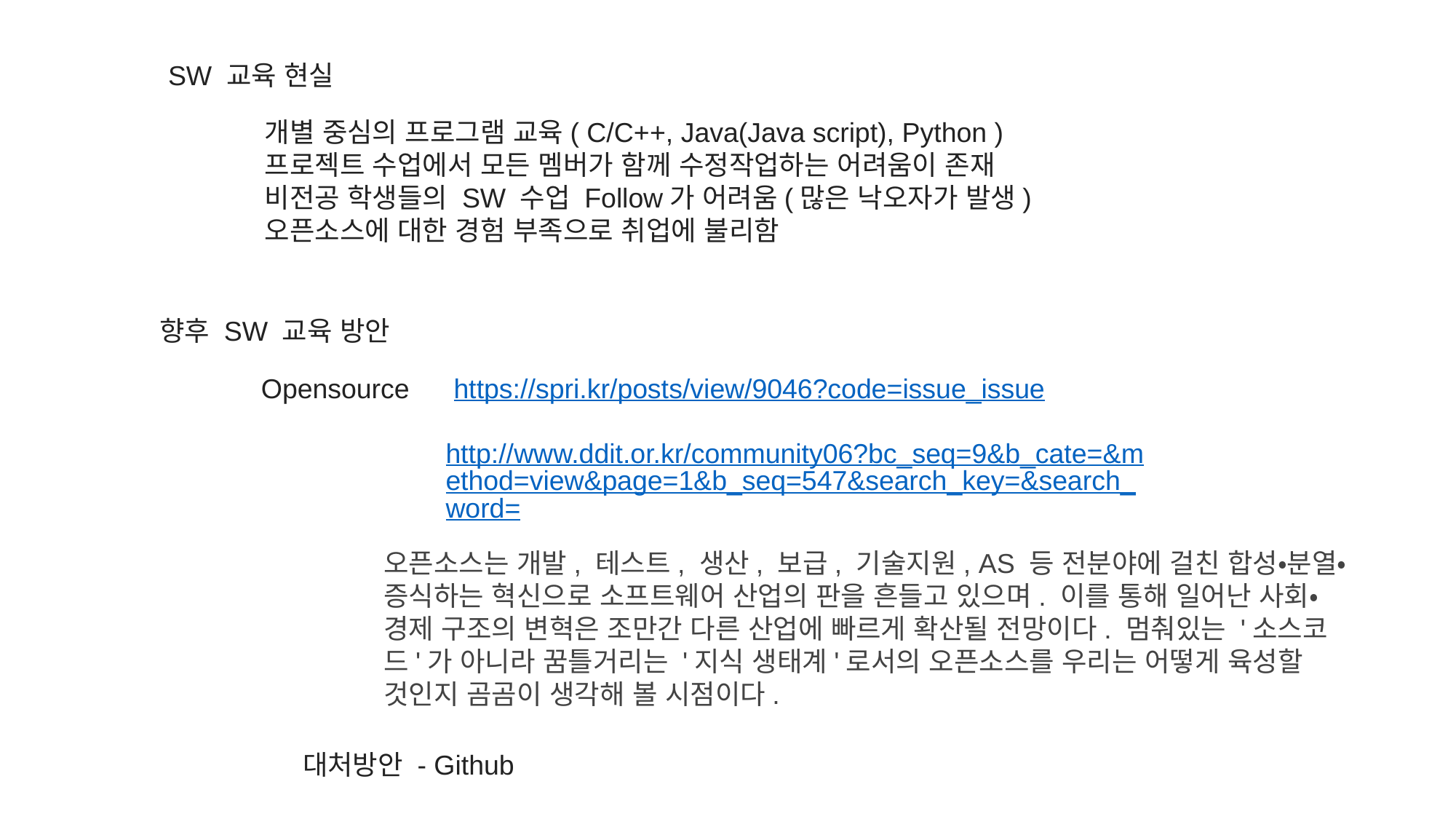

SW 교육 현실
개별 중심의 프로그램 교육( C/C++, Java(Java script), Python )
프로젝트 수업에서 모든 멤버가 함께 수정작업하는 어려움이 존재
비전공 학생들의 SW 수업 Follow가 어려움(많은 낙오자가 발생)
오픈소스에 대한 경험 부족으로 취업에 불리함
향후 SW 교육 방안
Opensource
https://spri.kr/posts/view/9046?code=issue_issue
http://www.ddit.or.kr/community06?bc_seq=9&b_cate=&method=view&page=1&b_seq=547&search_key=&search_word=
오픈소스는 개발, 테스트, 생산, 보급, 기술지원, AS 등 전분야에 걸친 합성•분열•증식하는 혁신으로 소프트웨어 산업의 판을 흔들고 있으며. 이를 통해 일어난 사회•경제 구조의 변혁은 조만간 다른 산업에 빠르게 확산될 전망이다. 멈춰있는 '소스코드'가 아니라 꿈틀거리는 '지식 생태계'로서의 오픈소스를 우리는 어떻게 육성할 것인지 곰곰이 생각해 볼 시점이다.
대처방안 - Github